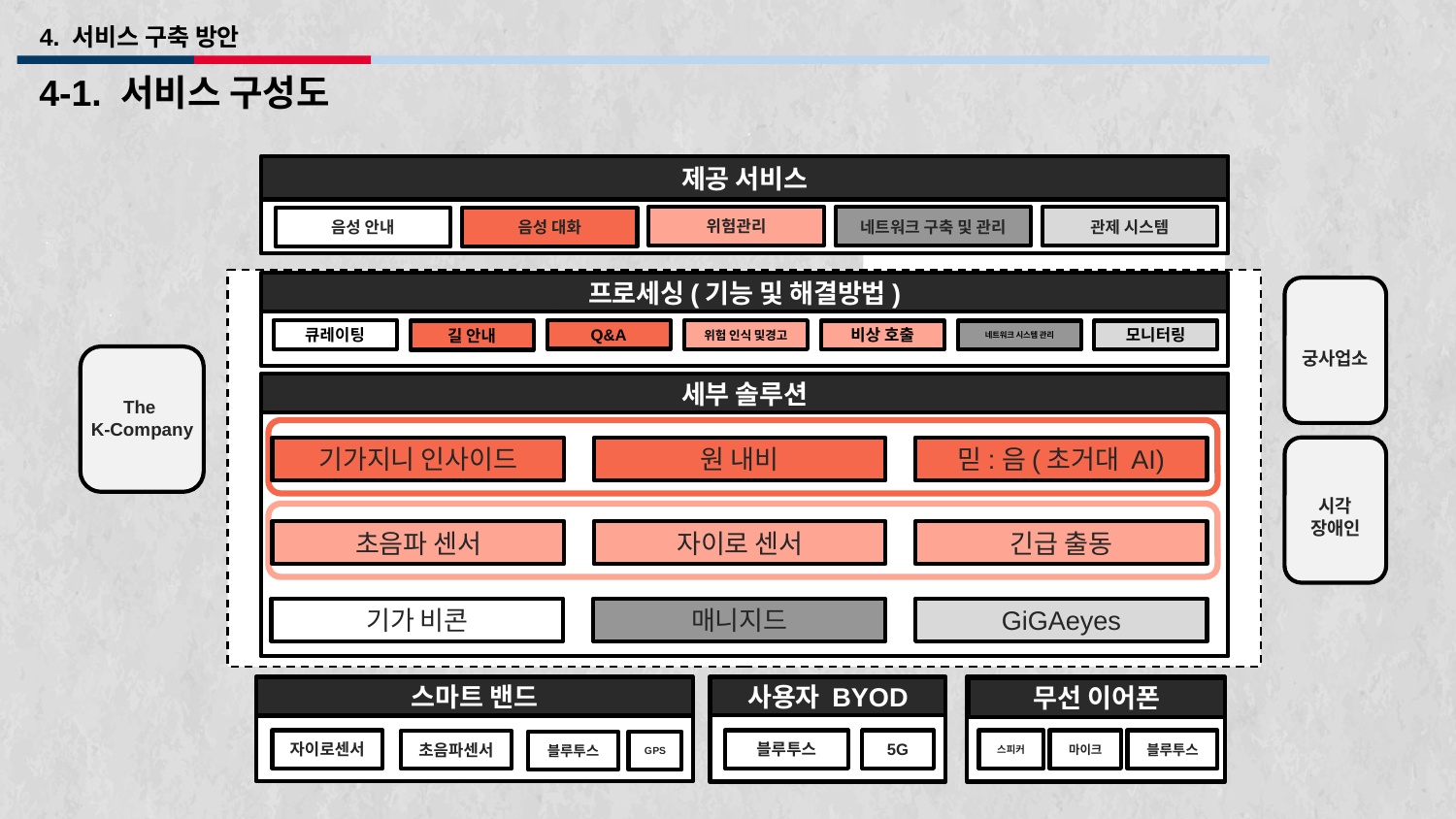

4. 서비스 구축 방안

4-1. 서비스 구성도
제공 서비스

위험관리
관제 시스템
네트워크 구축 및 관리
음성 안내
음성 대화

프로세싱(기능 및 해결방법)

Q&A
큐레이팅
위험 인식 및경고
비상 호출
네트워크 시스템 관리
모니터링
길 안내
궁사업소

세부 솔루션

The
K-Company

믿:음(초거대 AI)

기가지니 인사이드
원 내비
시각
장애인

초음파 센서
자이로 센서
긴급 출동
기가 비콘
매니지드
GiGAeyes
스마트 밴드
사용자 BYOD

무선 이어폰

블루투스
5G
스피커
마이크
자이로센서
블루투스
초음파센서
블루투스
GPS